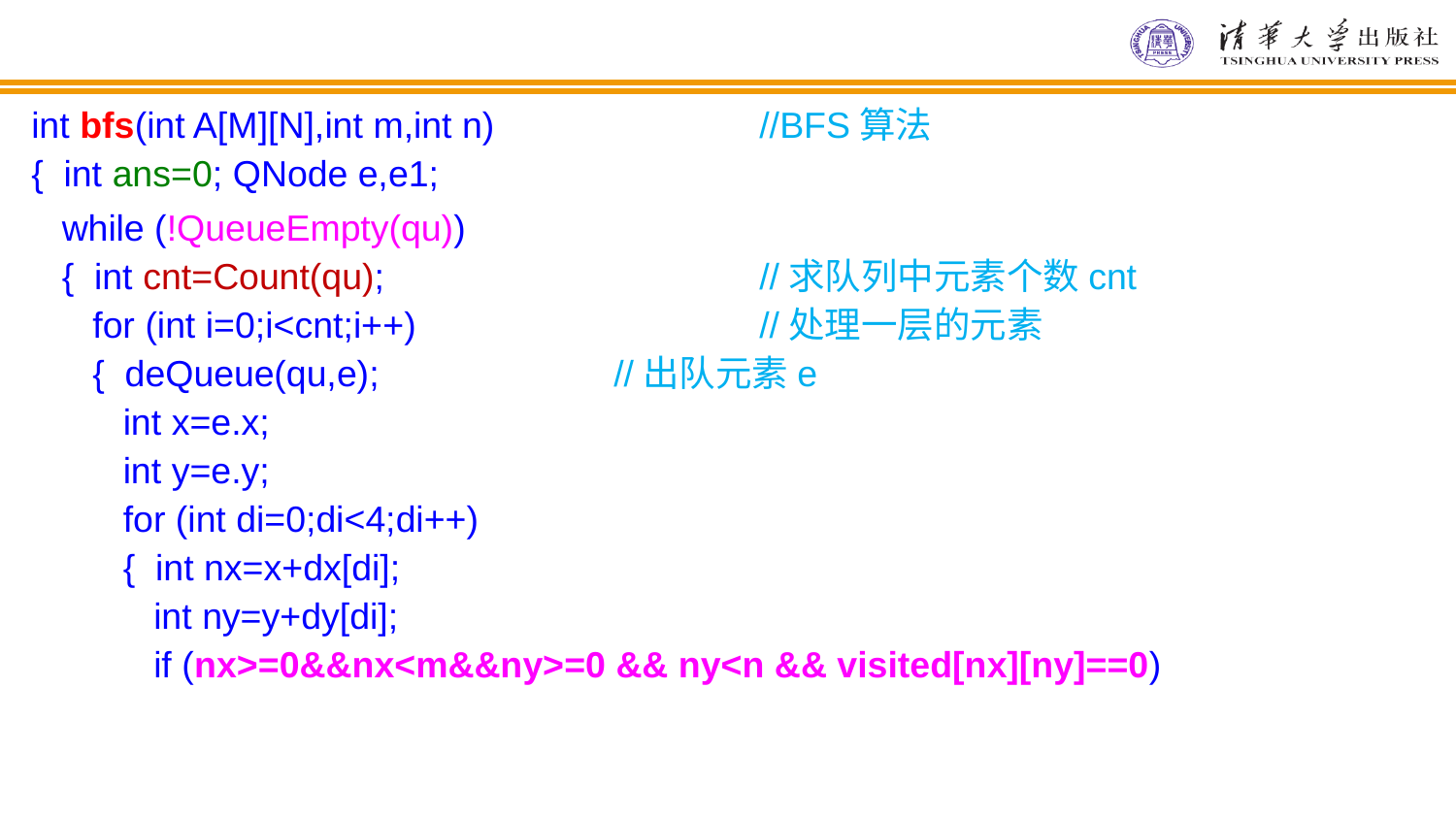

int bfs(int A[M][N],int m,int n) 		//BFS算法
{  int ans=0; QNode e,e1;
   while (!QueueEmpty(qu))
   {  int cnt=Count(qu);			//求队列中元素个数cnt
      for (int i=0;i<cnt;i++)      		//处理一层的元素
      {  deQueue(qu,e);       		//出队元素e
         int x=e.x;
         int y=e.y;
         for (int di=0;di<4;di++)
         {  int nx=x+dx[di];
            int ny=y+dy[di];
            if (nx>=0&&nx<m&&ny>=0 && ny<n && visited[nx][ny]==0)